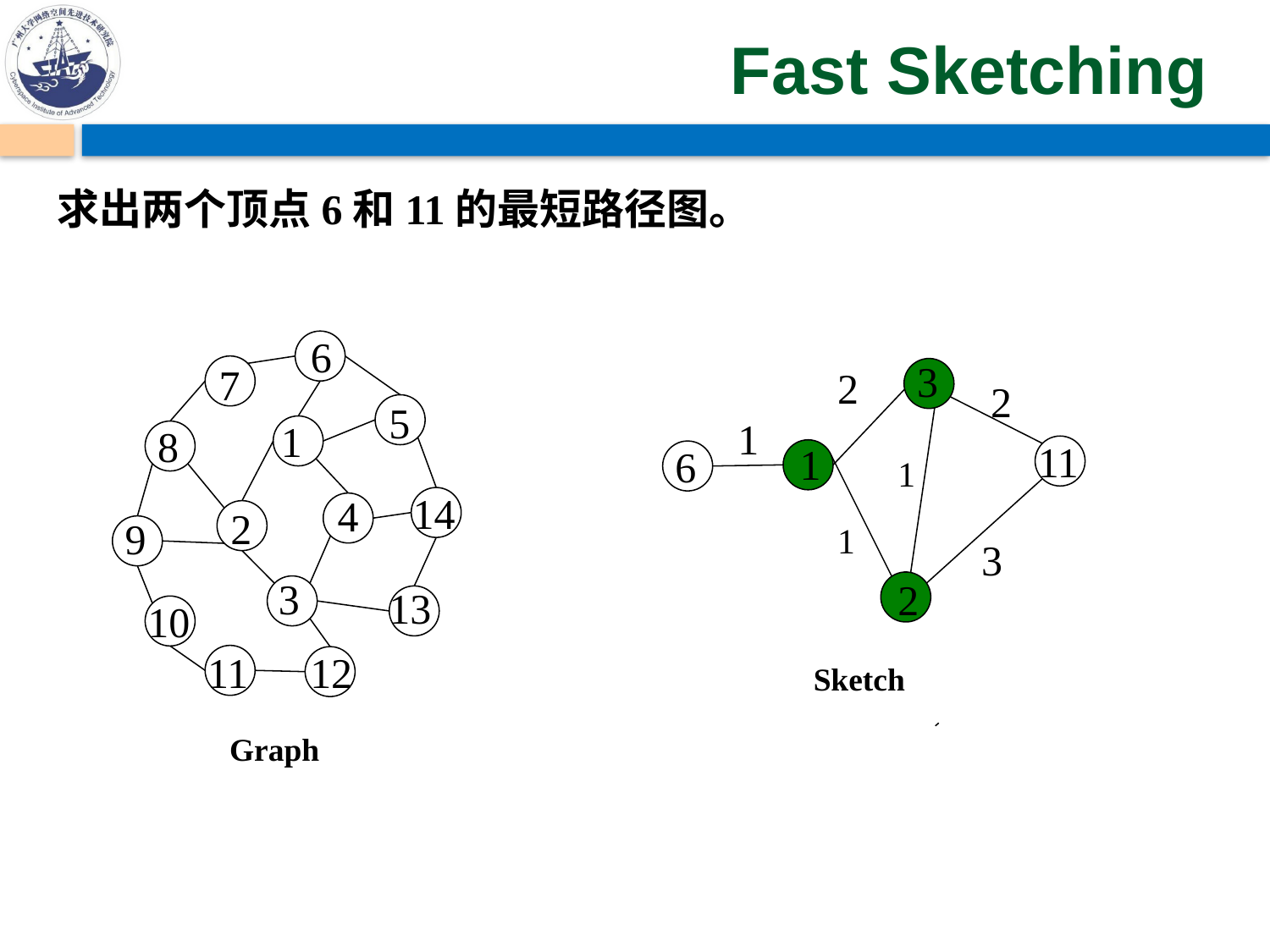

# Fast Sketching
求出两个顶点6和11的最短路径图。
6

3
7
2

2
5

1
1
8

11
1
6

1
14
4

2

9
1

3
3
2

13

10

11
12

Sketch
Graph
25